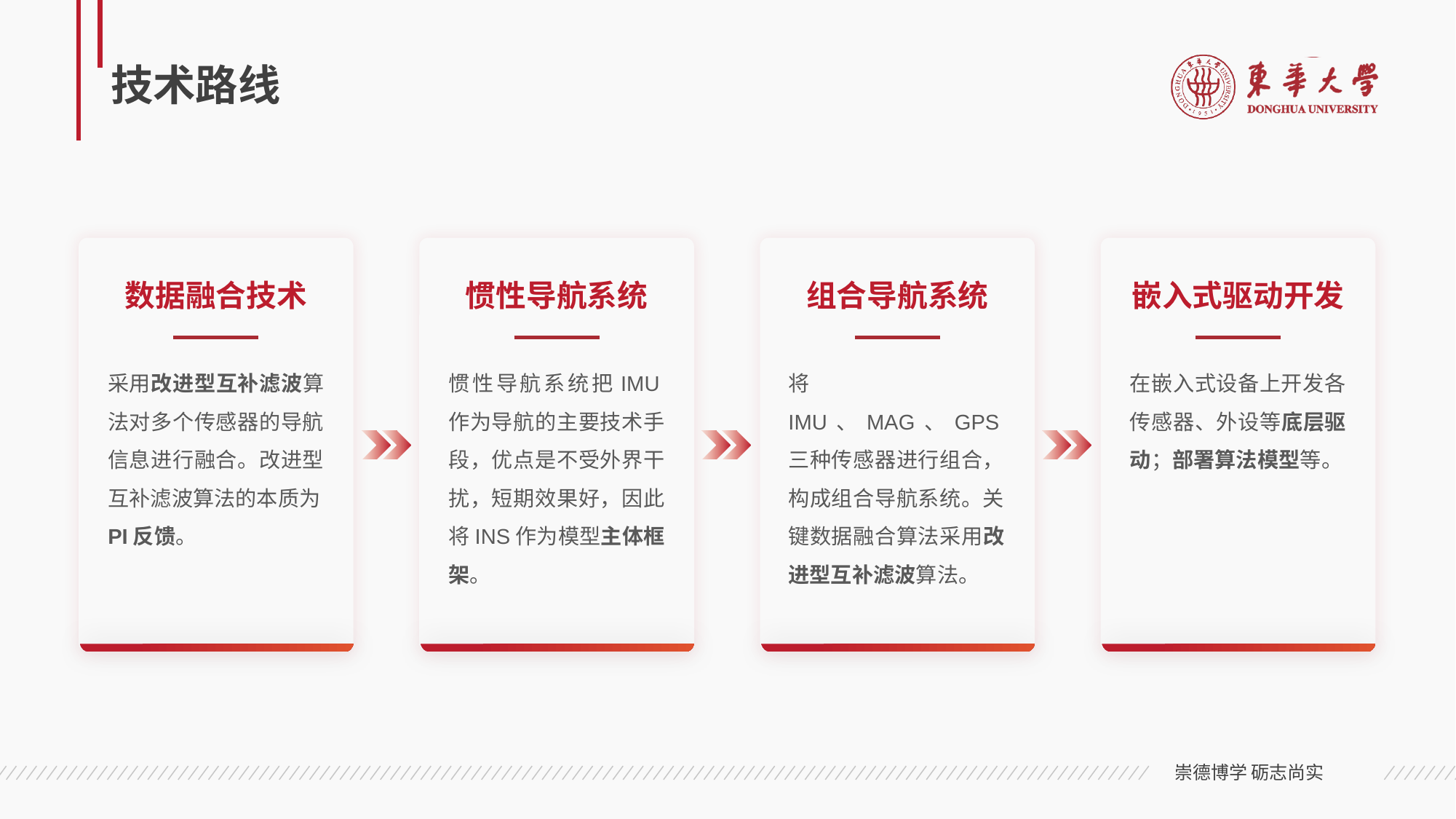

# 技术路线

数据融合技术
采用改进型互补滤波算法对多个传感器的导航信息进行融合。改进型互补滤波算法的本质为PI反馈。

惯性导航系统
惯性导航系统把IMU作为导航的主要技术手段，优点是不受外界干扰，短期效果好，因此将INS作为模型主体框架。

组合导航系统
将IMU、MAG、GPS三种传感器进行组合，构成组合导航系统。关键数据融合算法采用改进型互补滤波算法。

嵌入式驱动开发
在嵌入式设备上开发各传感器、外设等底层驱动；部署算法模型等。